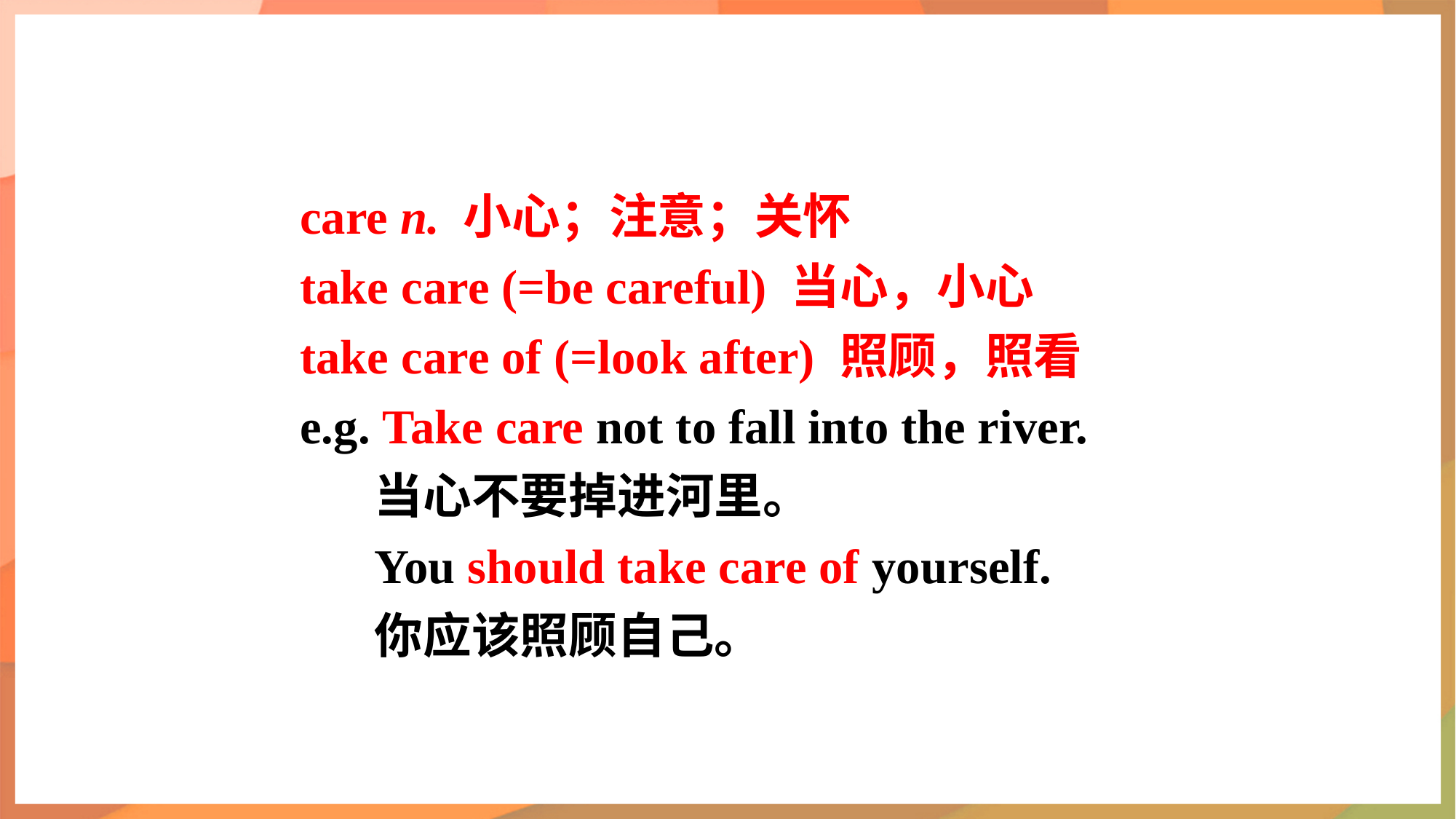

care n. 小心；注意；关怀
take care (=be careful) 当心，小心
take care of (=look after) 照顾，照看
e.g. Take care not to fall into the river.
当心不要掉进河里。
You should take care of yourself.
你应该照顾自己。